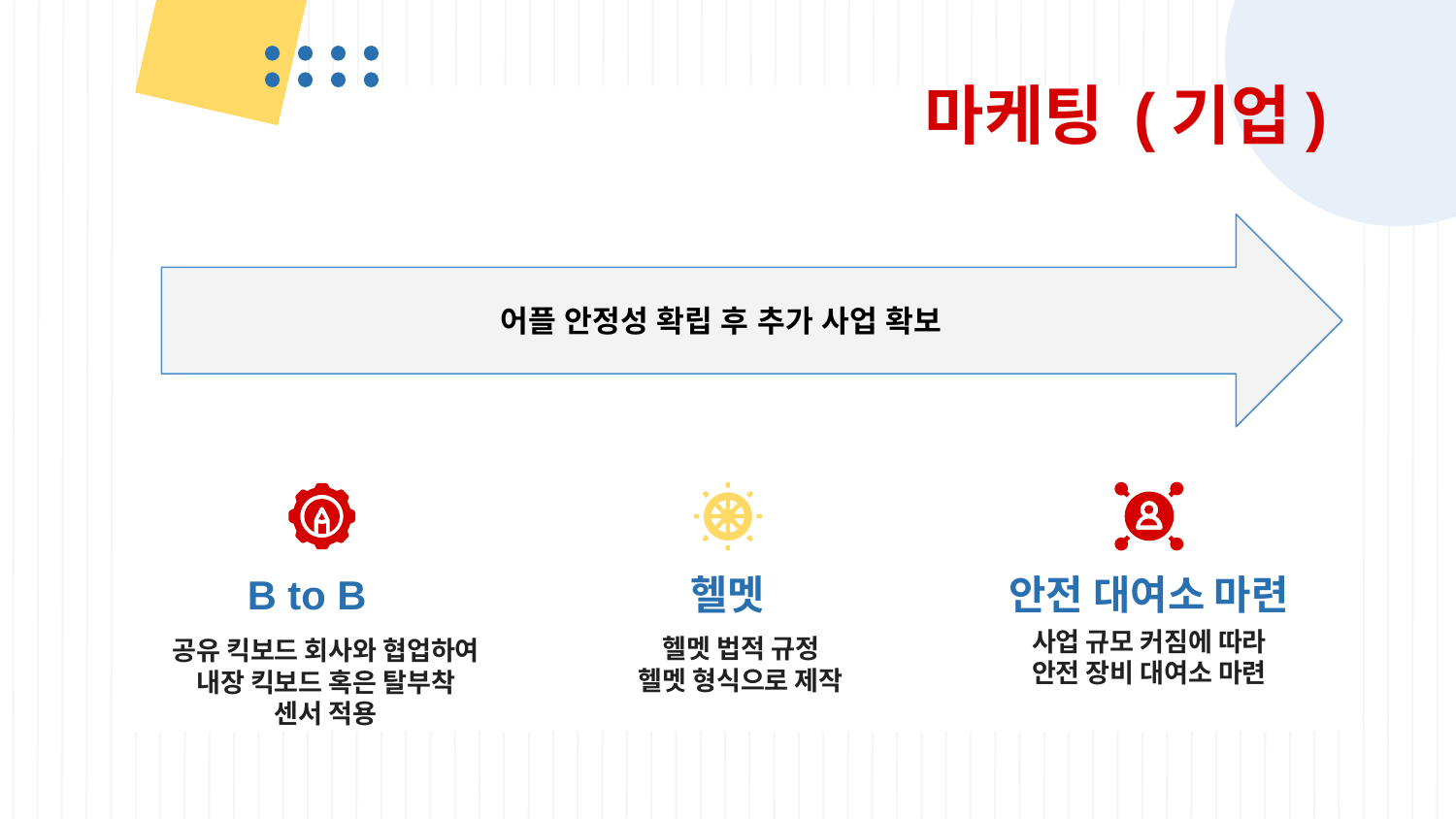

마케팅 (기업)
어플 안정성 확립 후 추가 사업 확보

안전 대여소 마련
B to B
헬멧
사업 규모 커짐에 따라
안전 장비 대여소 마련

헬멧 법적 규정
헬멧 형식으로 제작
공유 킥보드 회사와 협업하여 내장 킥보드 혹은 탈부착 센서 적용